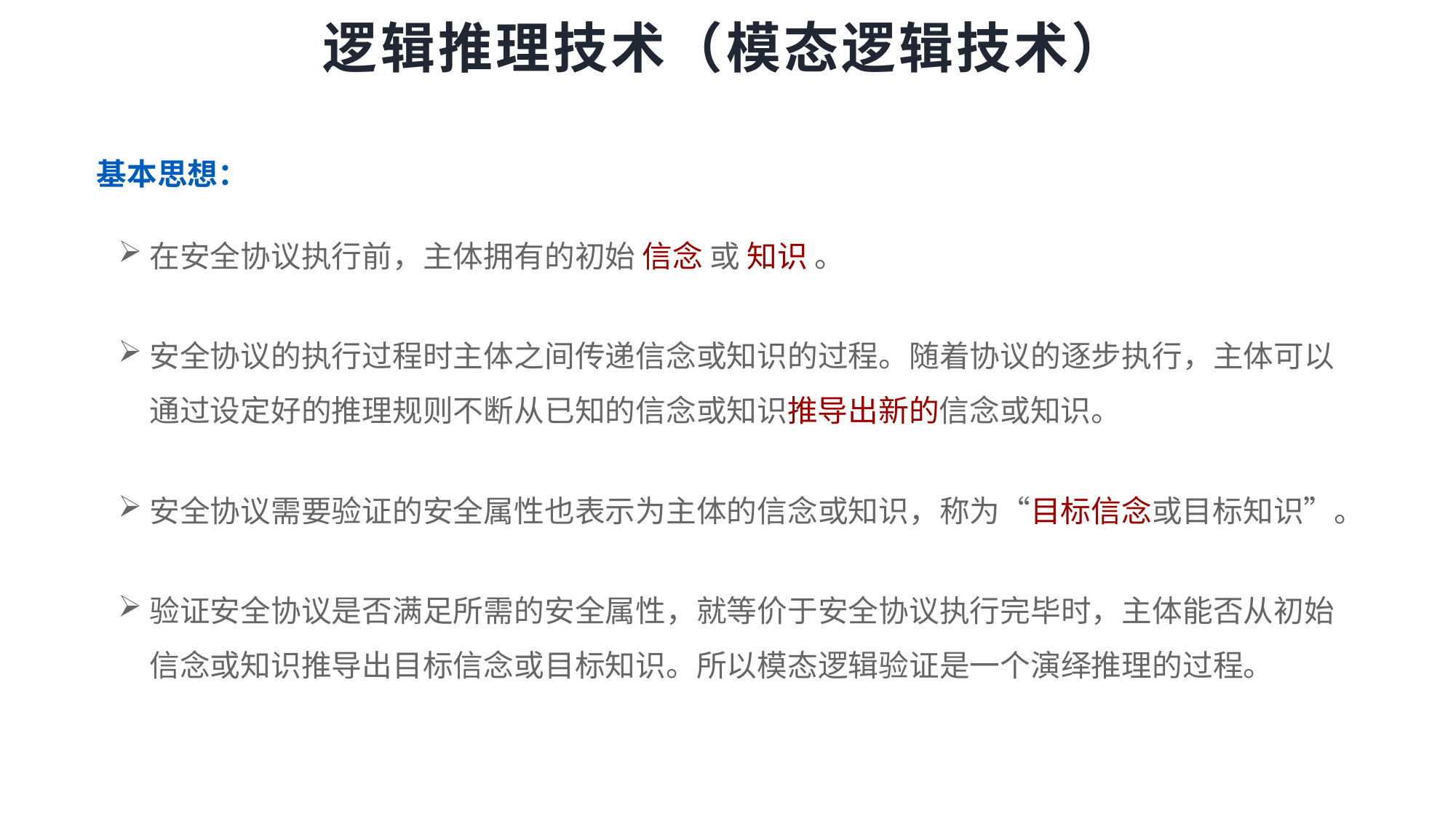

# 逻辑推理技术（模态逻辑技术）
基本思想：
在安全协议执行前，主体拥有的初始 信念 或 知识 。
安全协议的执行过程时主体之间传递信念或知识的过程。随着协议的逐步执行，主体可以通过设定好的推理规则不断从已知的信念或知识推导出新的信念或知识。
安全协议需要验证的安全属性也表示为主体的信念或知识，称为“目标信念或目标知识”。
验证安全协议是否满足所需的安全属性，就等价于安全协议执行完毕时，主体能否从初始信念或知识推导出目标信念或目标知识。所以模态逻辑验证是一个演绎推理的过程。